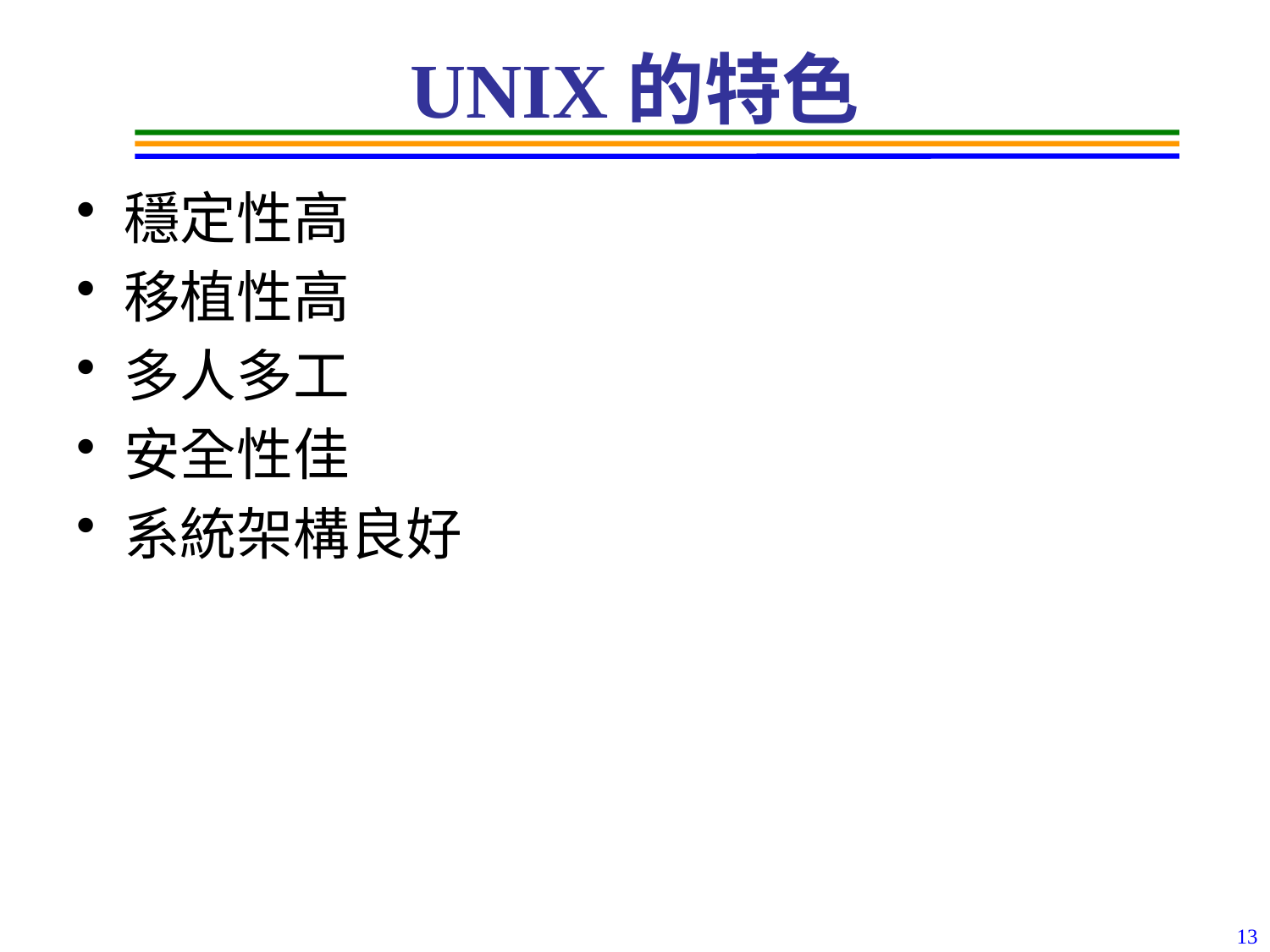

# UNIX的特色
穩定性高
移植性高
多人多工
安全性佳
系統架構良好

13